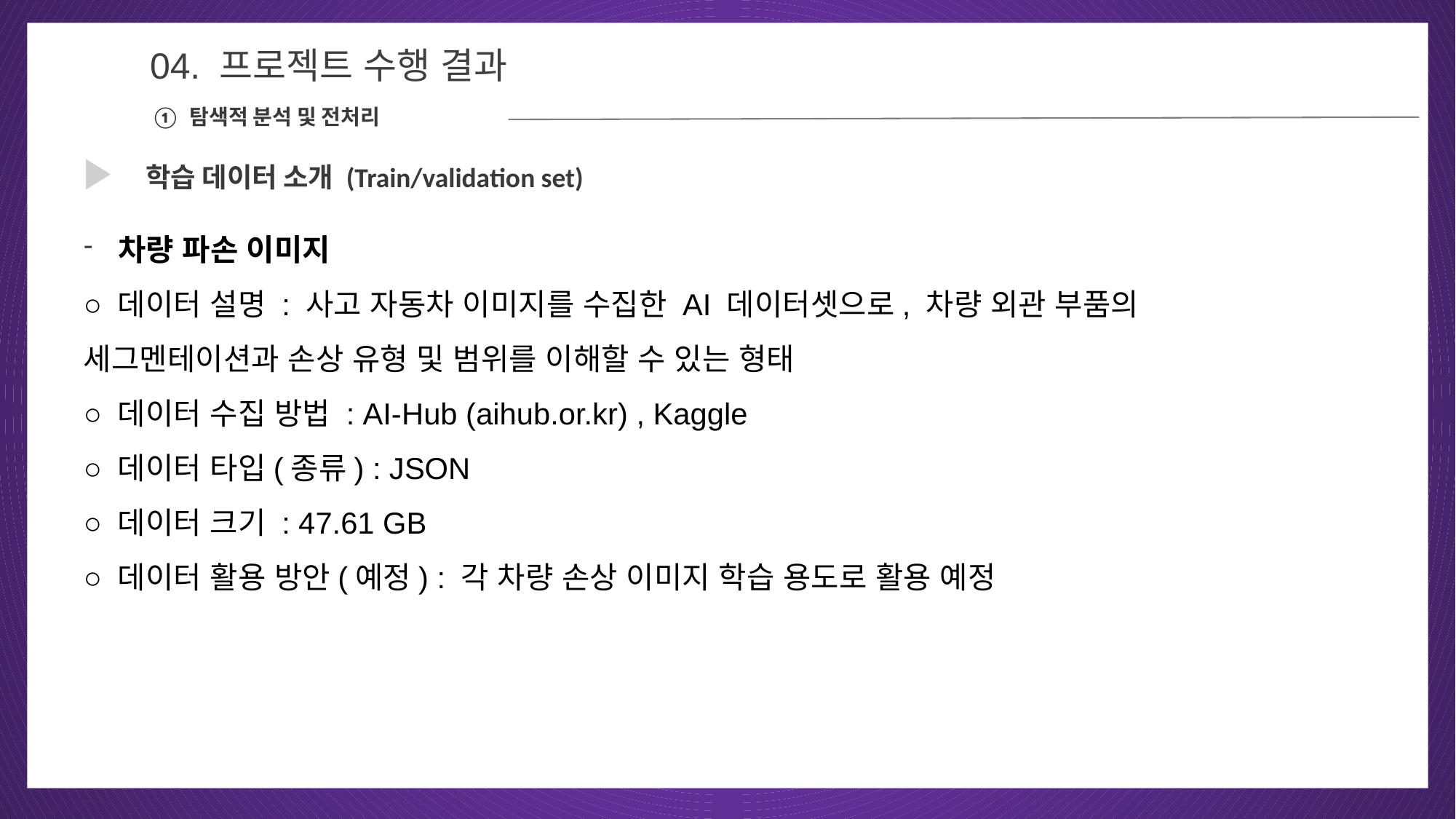

04
04. 프로젝트 수행 결과
① 탐색적 분석 및 전처리
▶
학습 데이터 소개 (Train/validation set)

차량 파손 이미지
○ 데이터 설명 : 사고 자동차 이미지를 수집한 AI 데이터셋으로, 차량 외관 부품의 	세그멘테이션과 손상 유형 및 범위를 이해할 수 있는 형태
○ 데이터 수집 방법 : AI-Hub (aihub.or.kr) , Kaggle
○ 데이터 타입(종류) : JSON
○ 데이터 크기 : 47.61 GB
○ 데이터 활용 방안(예정) : 각 차량 손상 이미지 학습 용도로 활용 예정